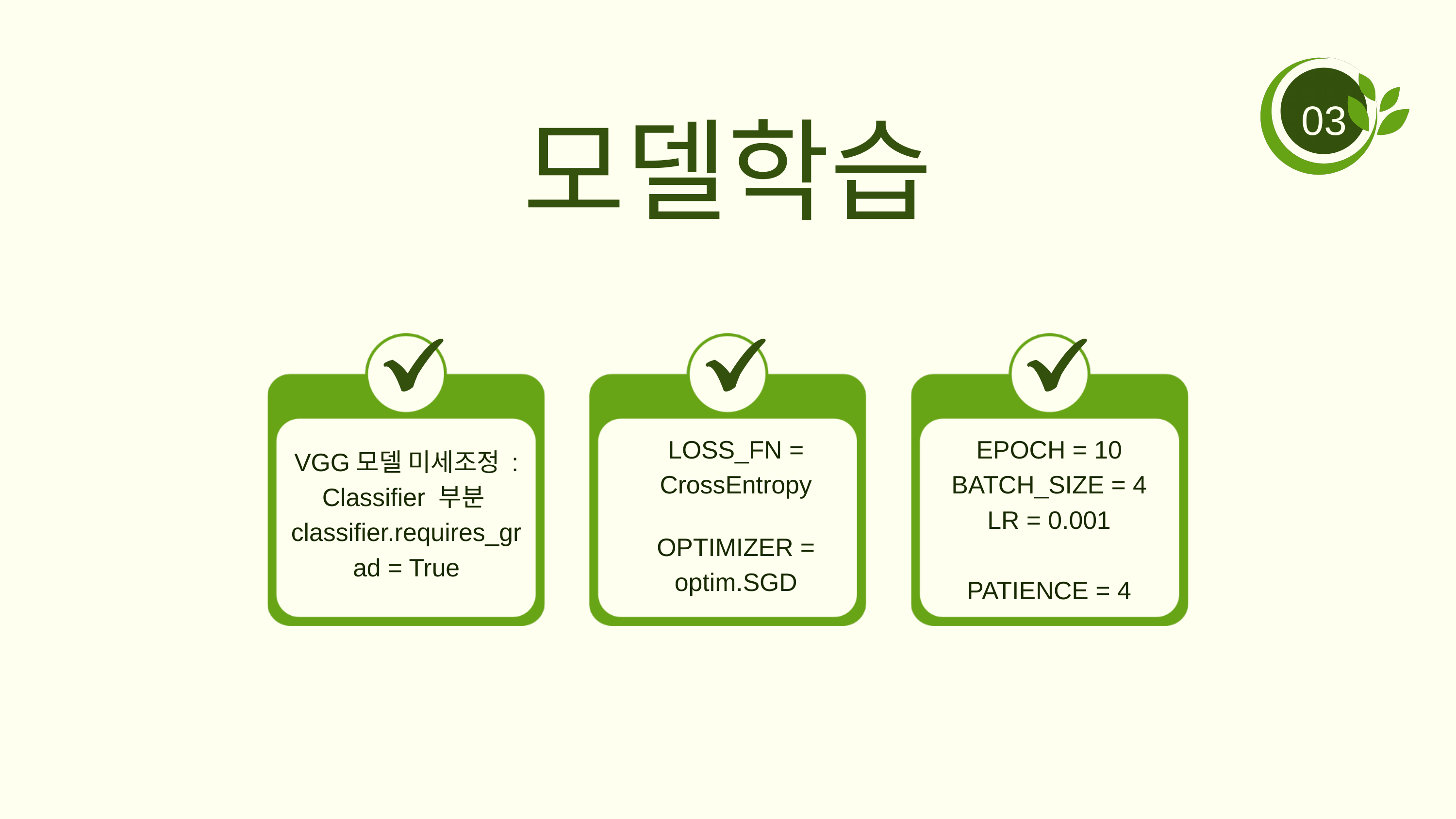

모델학습
03

LOSS_FN = CrossEntropy
EPOCH = 10
BATCH_SIZE = 4
LR = 0.001

PATIENCE = 4
VGG모델 미세조정 : Classifier 부분classifier.requires_grad = True
OPTIMIZER =
optim.SGD